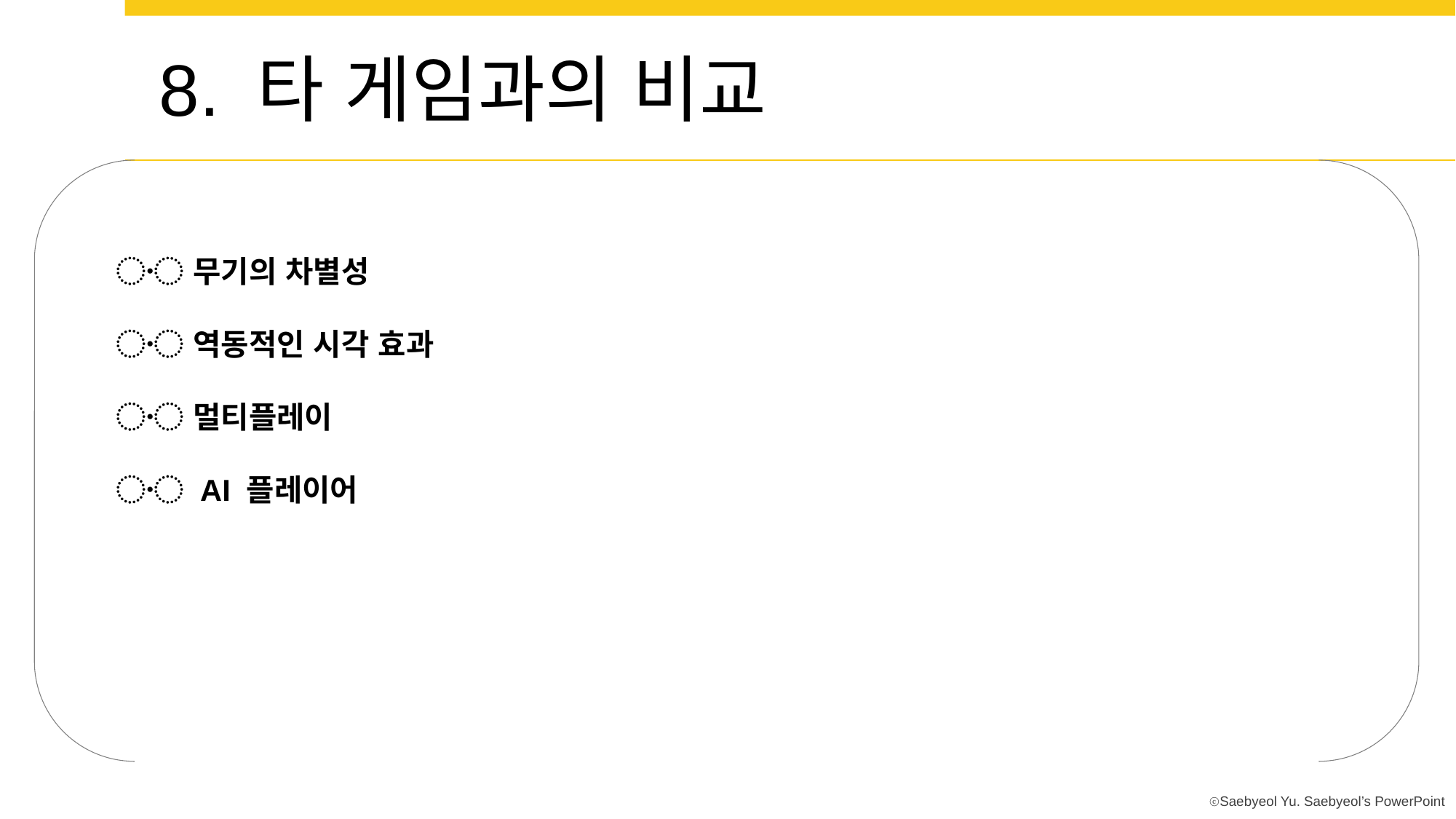

8. 타 게임과의 비교

〮 무기의 차별성

〮 역동적인 시각 효과

〮 멀티플레이

〮 AI 플레이어